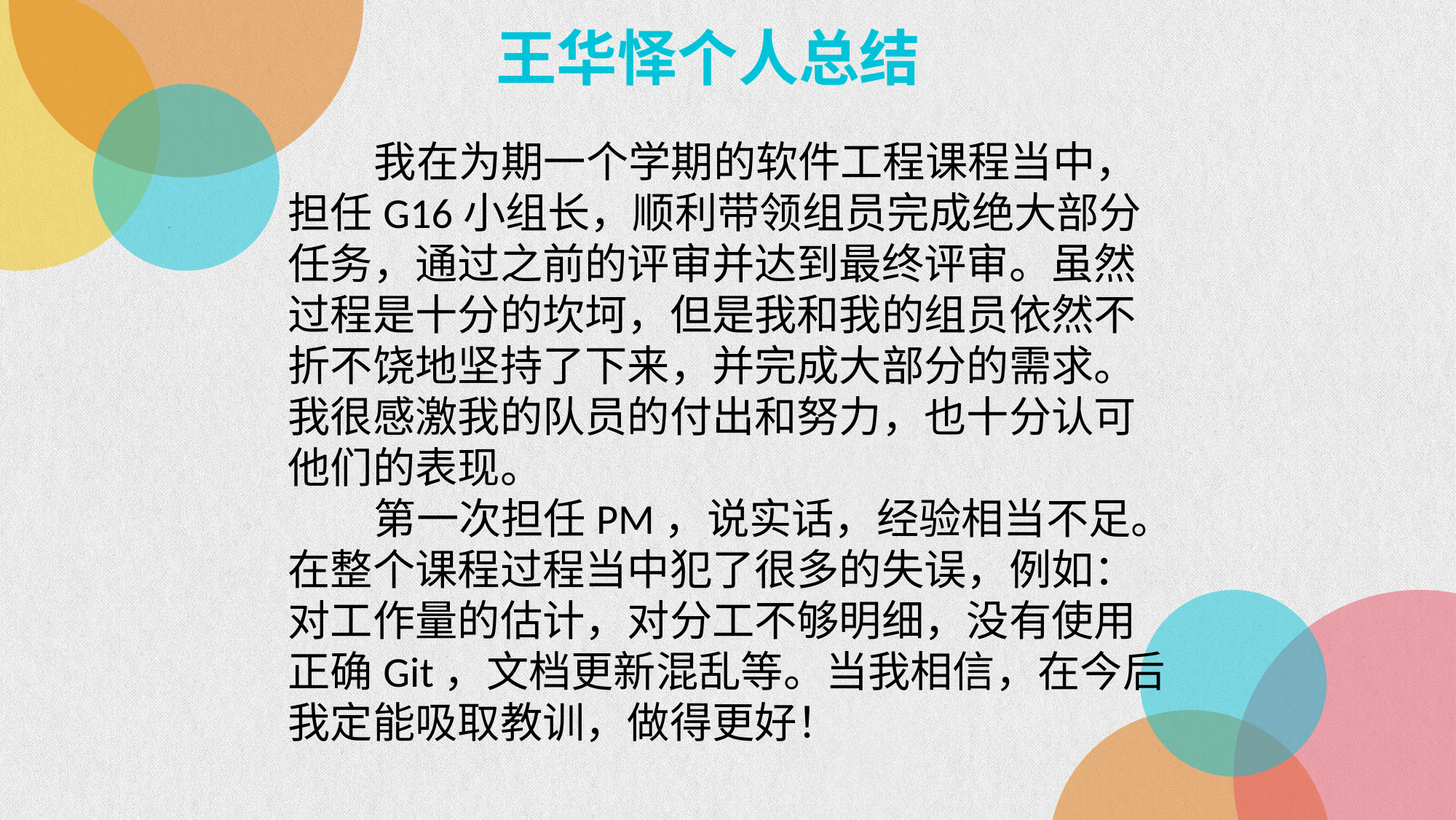

王华怿个人总结

        我在为期一个学期的软件工程课程当中，担任G16小组长，顺利带领组员完成绝大部分任务，通过之前的评审并达到最终评审。虽然过程是十分的坎坷，但是我和我的组员依然不折不饶地坚持了下来，并完成大部分的需求。我很感激我的队员的付出和努力，也十分认可他们的表现。
        第一次担任PM，说实话，经验相当不足。在整个课程过程当中犯了很多的失误，例如：对工作量的估计，对分工不够明细，没有使用正确Git，文档更新混乱等。当我相信，在今后我定能吸取教训，做得更好！